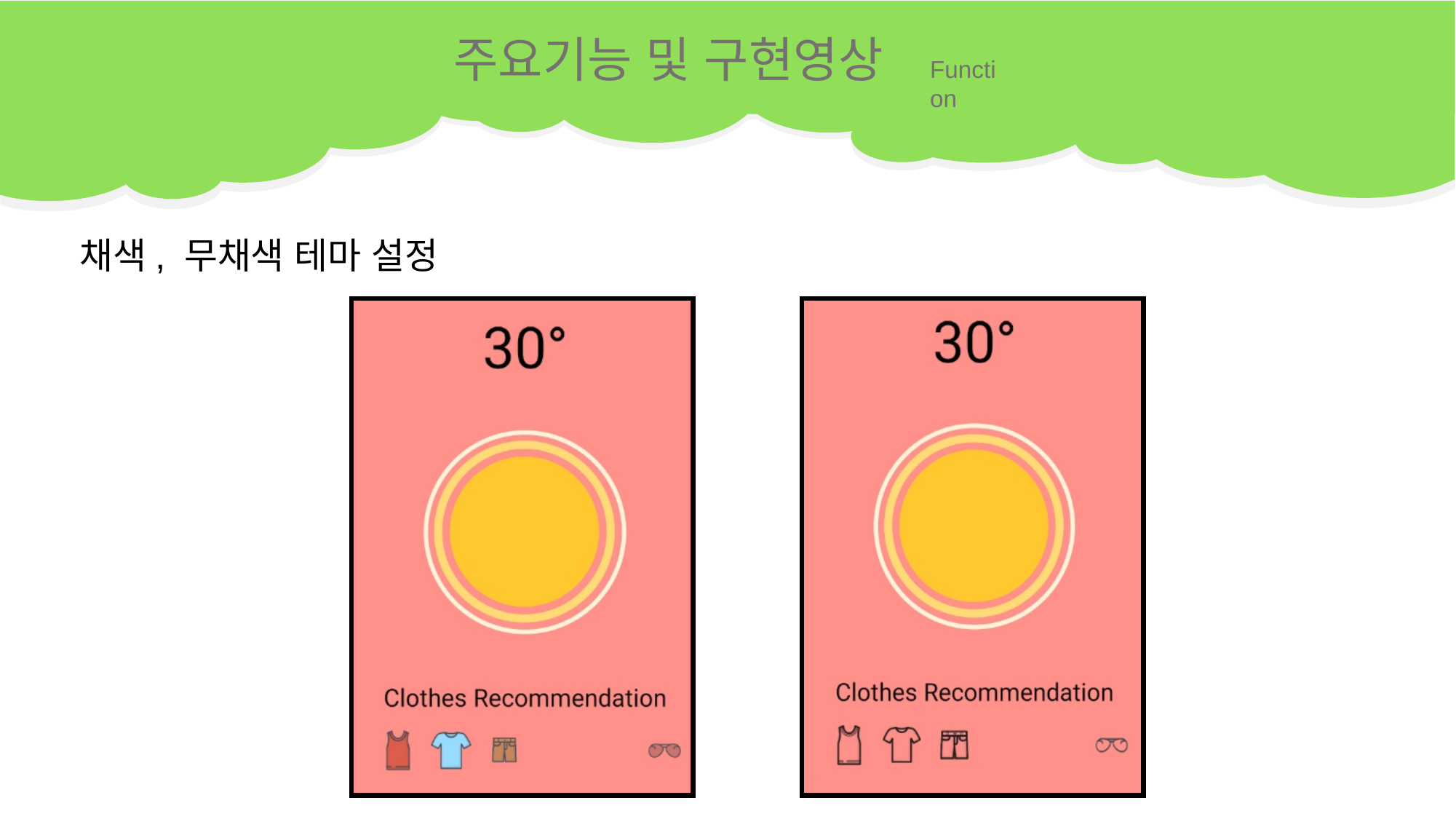

주요기능 및 구현영상
Function
채색, 무채색 테마 설정